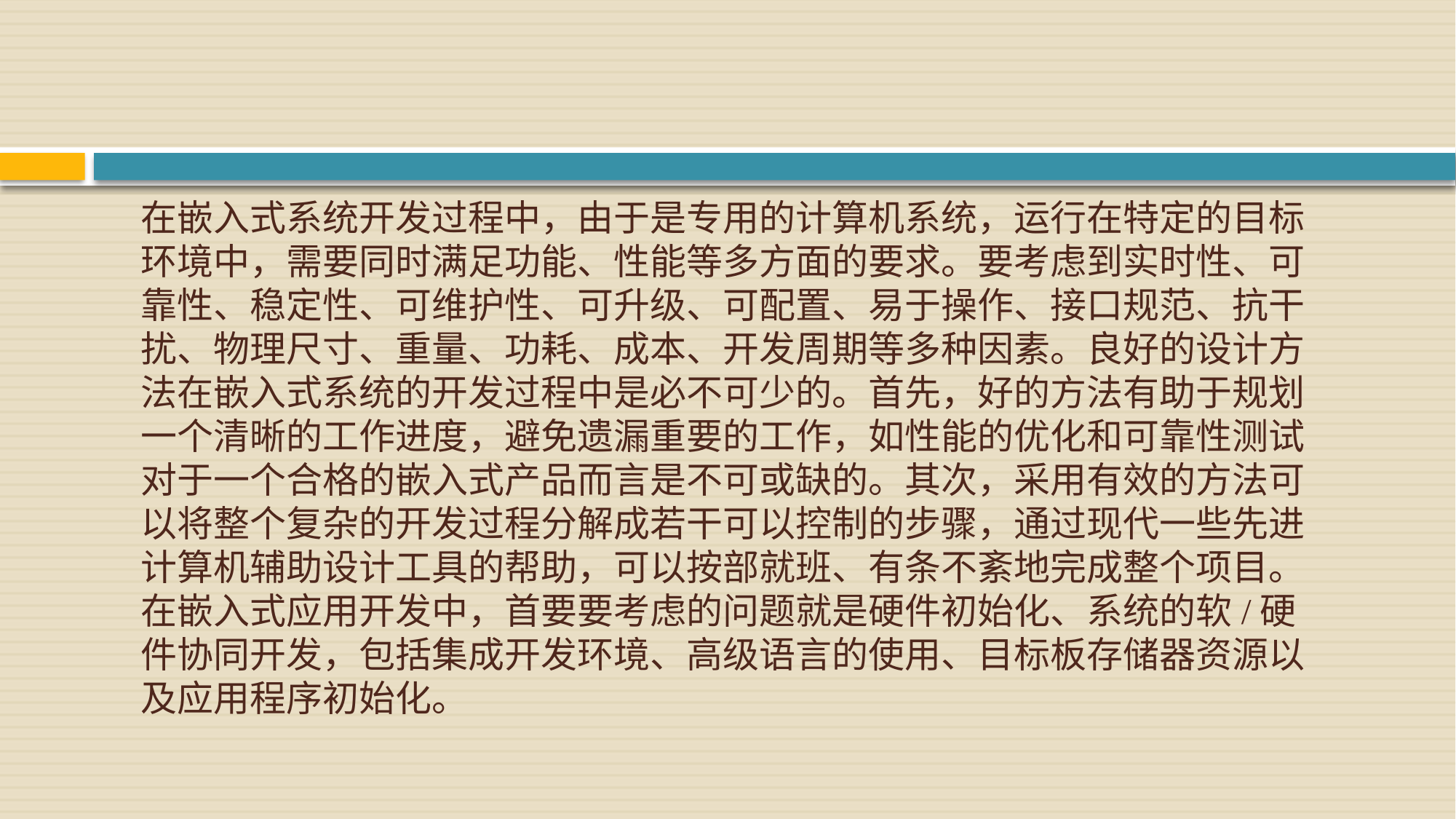

# 在嵌入式系统开发过程中，由于是专用的计算机系统，运行在特定的目标环境中，需要同时满足功能、性能等多方面的要求。要考虑到实时性、可靠性、稳定性、可维护性、可升级、可配置、易于操作、接口规范、抗干扰、物理尺寸、重量、功耗、成本、开发周期等多种因素。良好的设计方法在嵌入式系统的开发过程中是必不可少的。首先，好的方法有助于规划一个清晰的工作进度，避免遗漏重要的工作，如性能的优化和可靠性测试对于一个合格的嵌入式产品而言是不可或缺的。其次，采用有效的方法可以将整个复杂的开发过程分解成若干可以控制的步骤，通过现代一些先进计算机辅助设计工具的帮助，可以按部就班、有条不紊地完成整个项目。在嵌入式应用开发中，首要要考虑的问题就是硬件初始化、系统的软/硬件协同开发，包括集成开发环境、高级语言的使用、目标板存储器资源以及应用程序初始化。